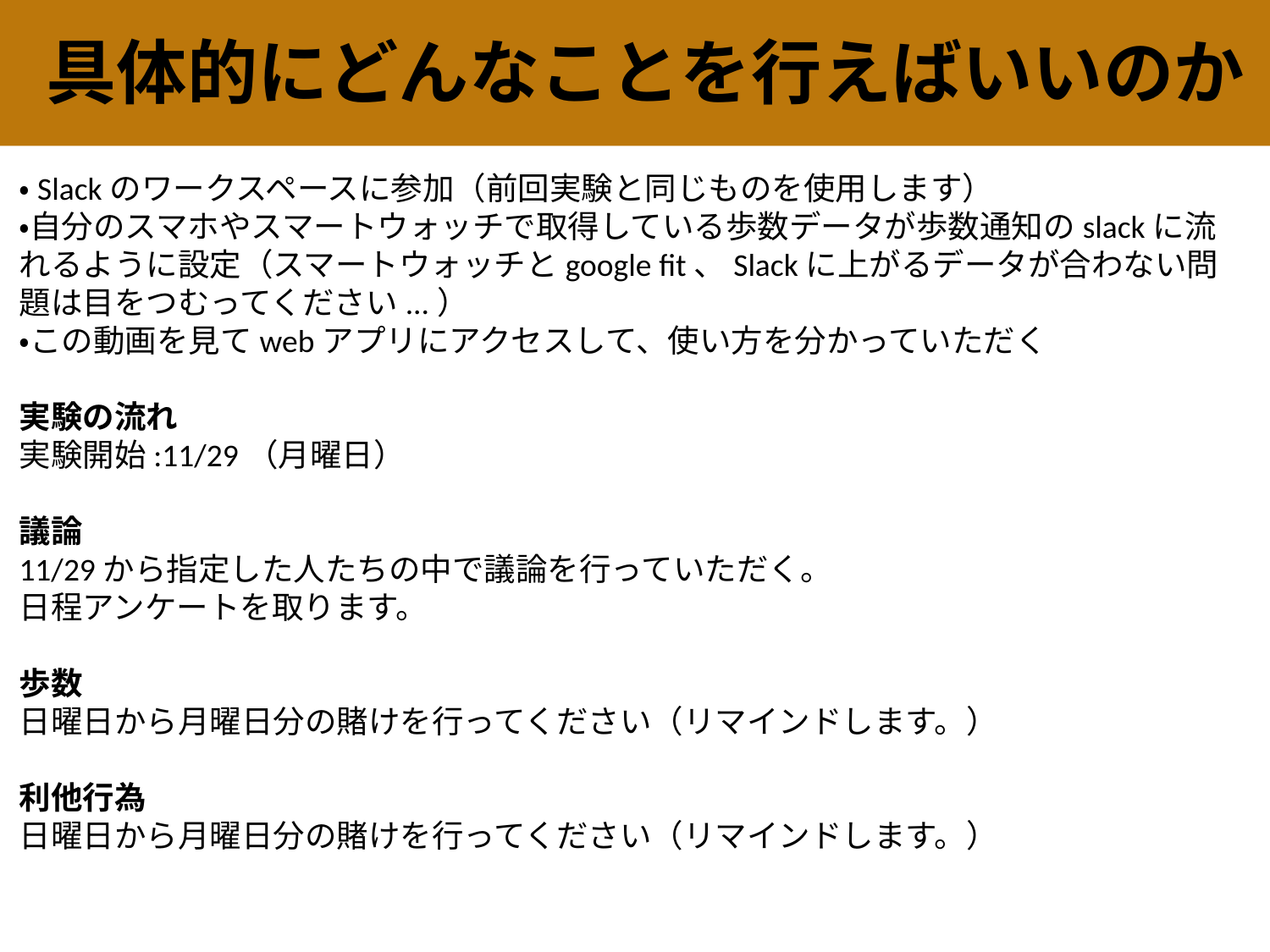

具体的にどんなことを行えばいいのか
DERC
・Slackのワークスペースに参加（前回実験と同じものを使用します）
・自分のスマホやスマートウォッチで取得している歩数データが歩数通知のslackに流れるように設定（スマートウォッチとgoogle fit、Slackに上がるデータが合わない問題は目をつむってください...）
・この動画を見てwebアプリにアクセスして、使い方を分かっていただく

実験の流れ
実験開始:11/29（月曜日）

議論
11/29から指定した人たちの中で議論を行っていただく。
日程アンケートを取ります。

歩数
日曜日から月曜日分の賭けを行ってください（リマインドします。）

利他行為
日曜日から月曜日分の賭けを行ってください（リマインドします。）